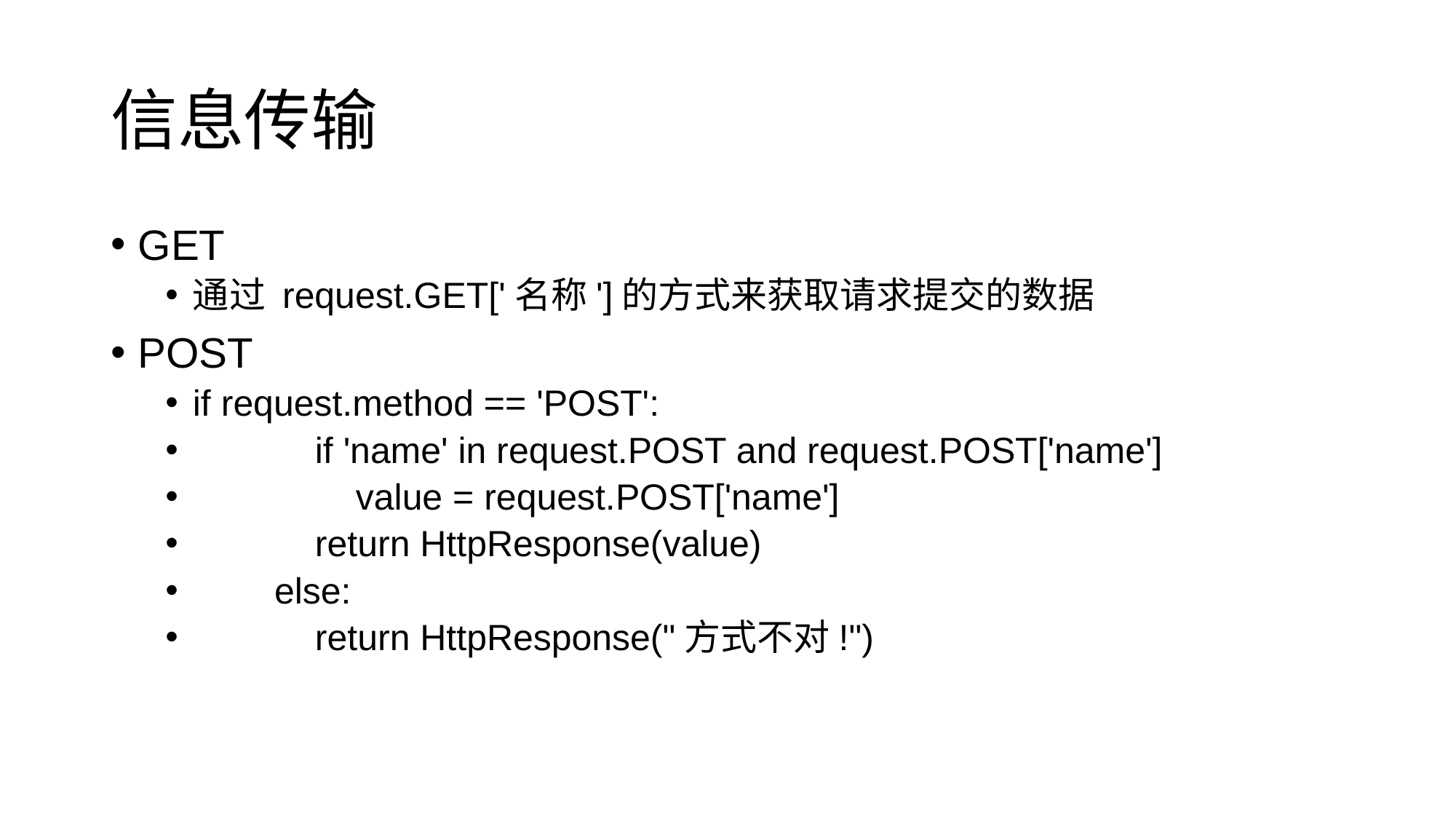

# 信息传输
GET
通过 request.GET['名称']的方式来获取请求提交的数据
POST
if request.method == 'POST':
            if 'name' in request.POST and request.POST['name']
                value = request.POST['name']
            return HttpResponse(value)
        else:
            return HttpResponse("方式不对!")